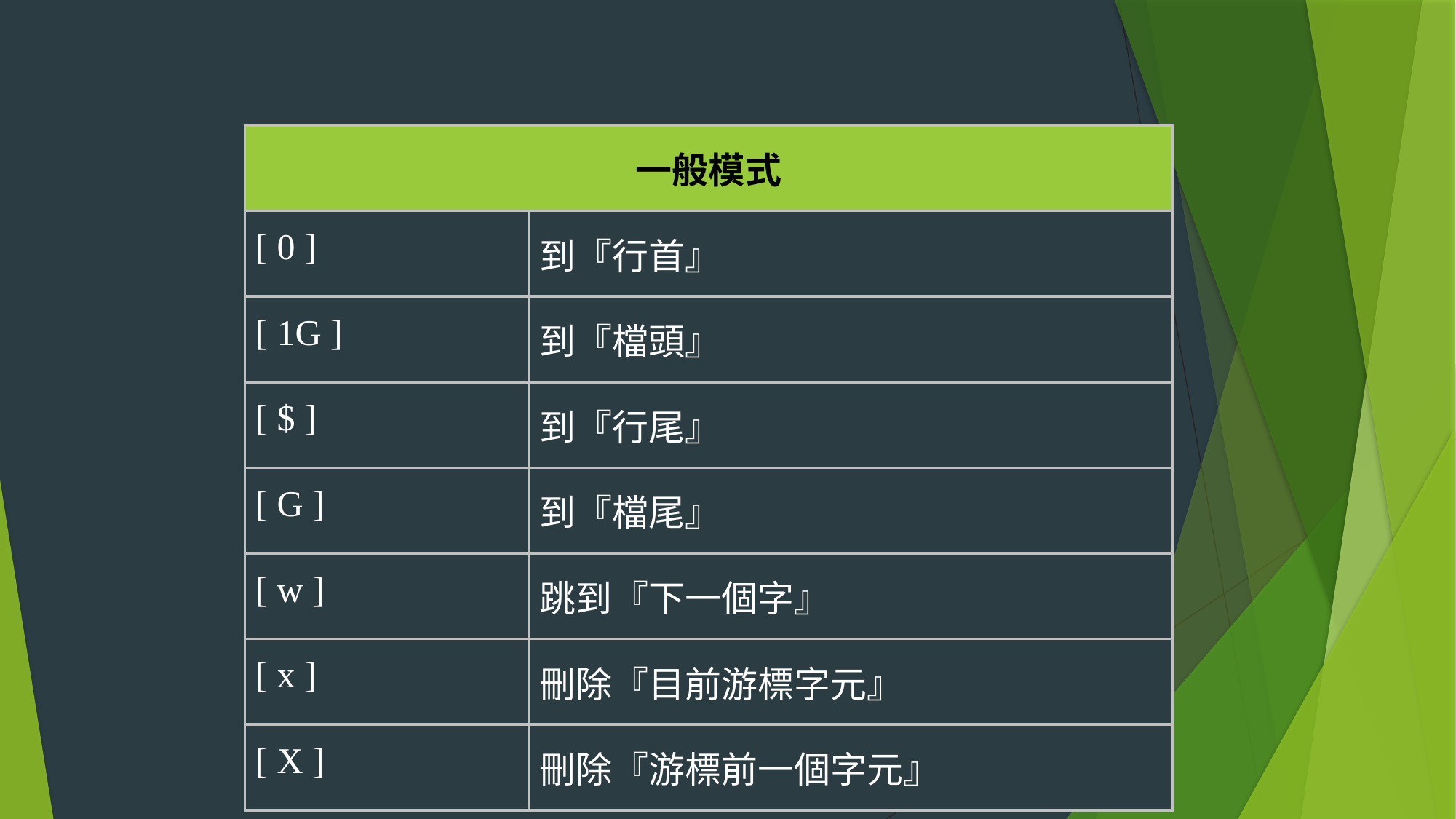

| 一般模式 |  |
| --- | --- |
| [ 0 ] | 到『行首』 |
| [ 1G ] | 到『檔頭』 |
| [ $ ] | 到『行尾』 |
| [ G ] | 到『檔尾』 |
| [ w ] | 跳到『下一個字』 |
| [ x ] | 刪除『目前游標字元』 |
| [ X ] | 刪除『游標前一個字元』 |